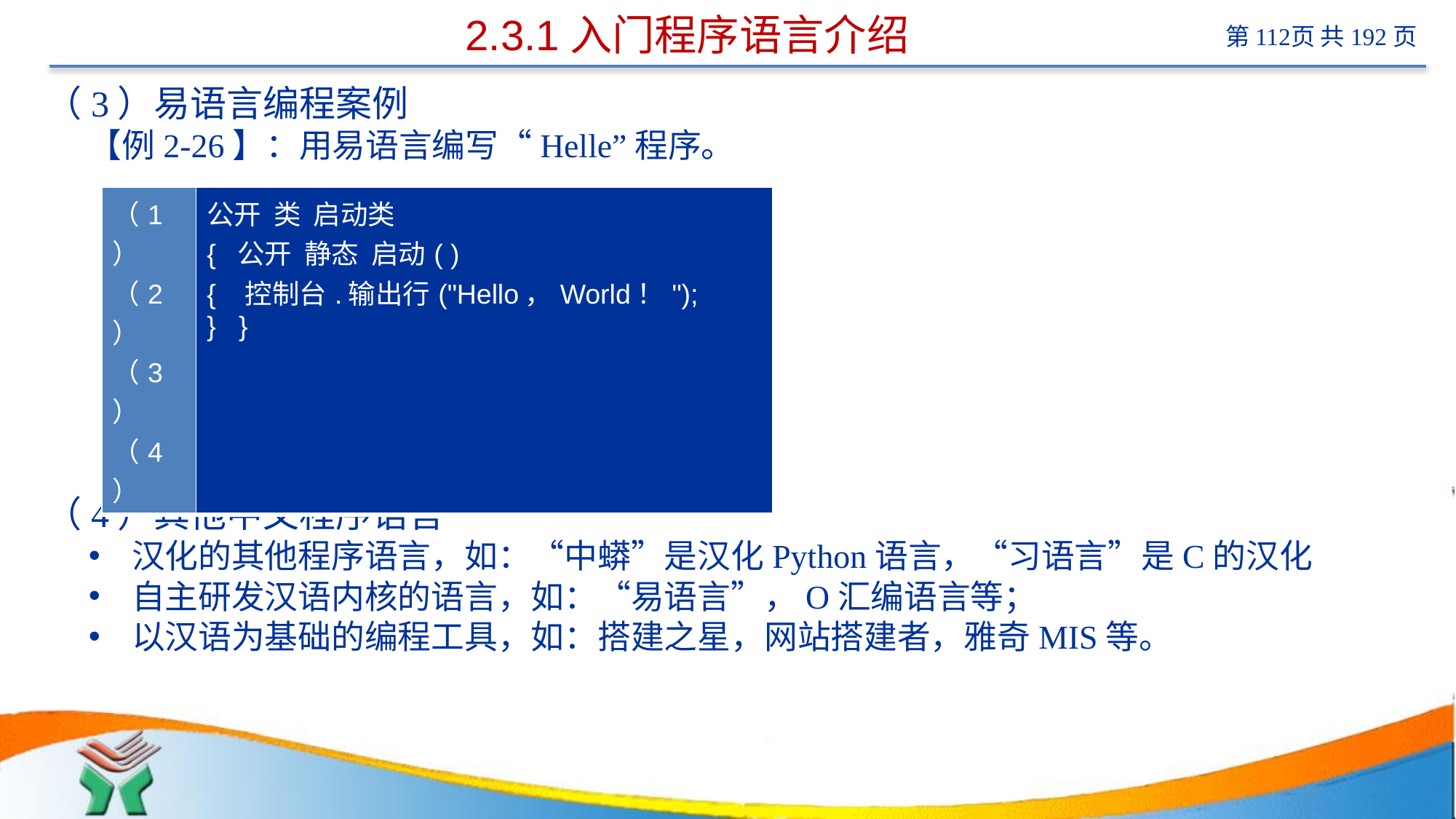

# 2.3.1入门程序语言介绍
（3）易语言编程案例
【例2-26】：用易语言编写“Helle”程序。

（4）其他中文程序语言
汉化的其他程序语言，如：“中蟒”是汉化Python语言，“习语言”是C的汉化
自主研发汉语内核的语言，如：“易语言”，O汇编语言等；
以汉语为基础的编程工具，如：搭建之星，网站搭建者，雅奇MIS等。

| （1） （2） （3） （4） | 公开 类 启动类 { 公开 静态 启动( ) { 控制台.输出行("Hello，World！"); } } |
| --- | --- |